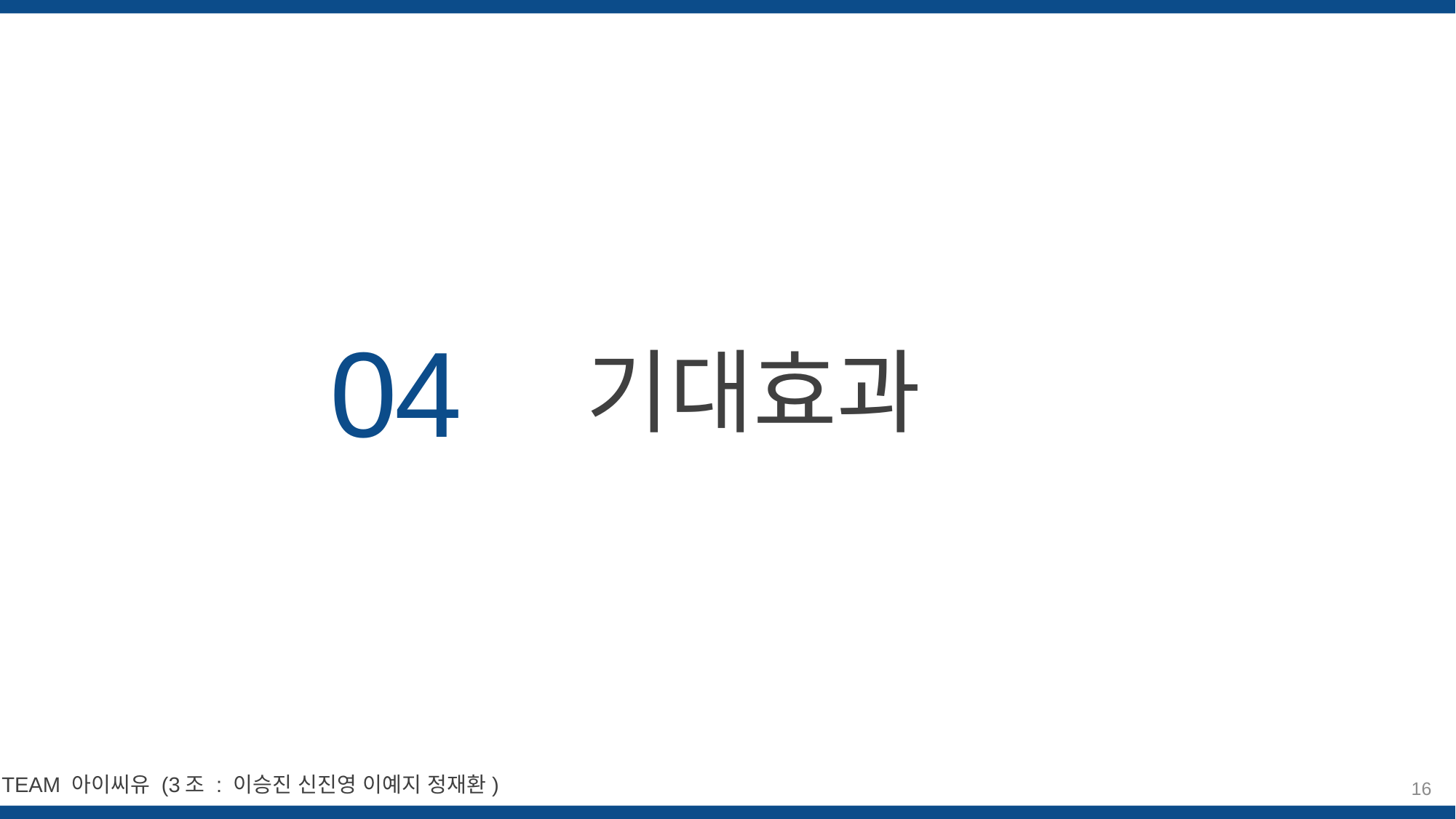

04
기대효과
TEAM 아이씨유 (3조 : 이승진 신진영 이예지 정재환)
16